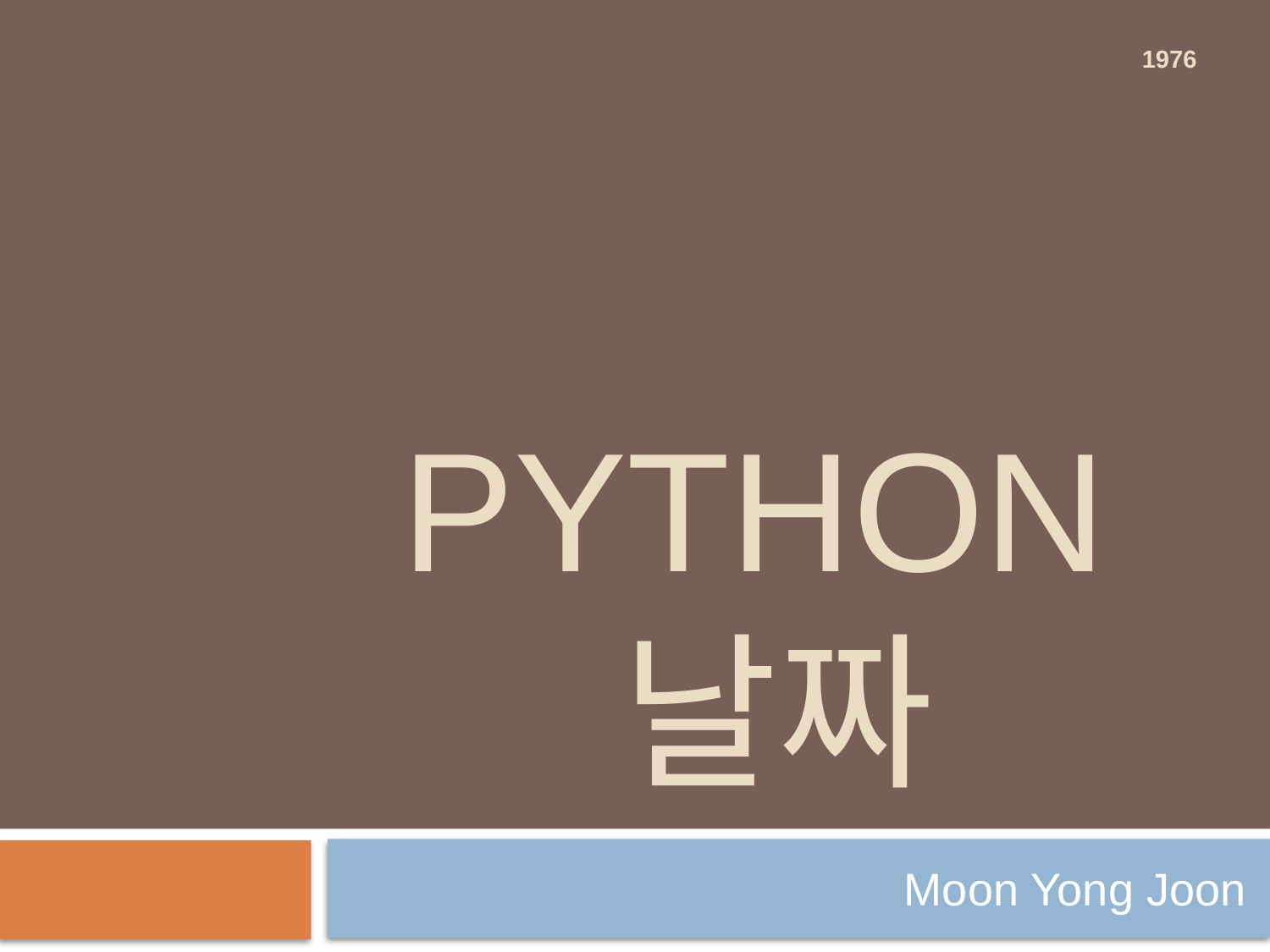

1976
# Python 날짜
Moon Yong Joon